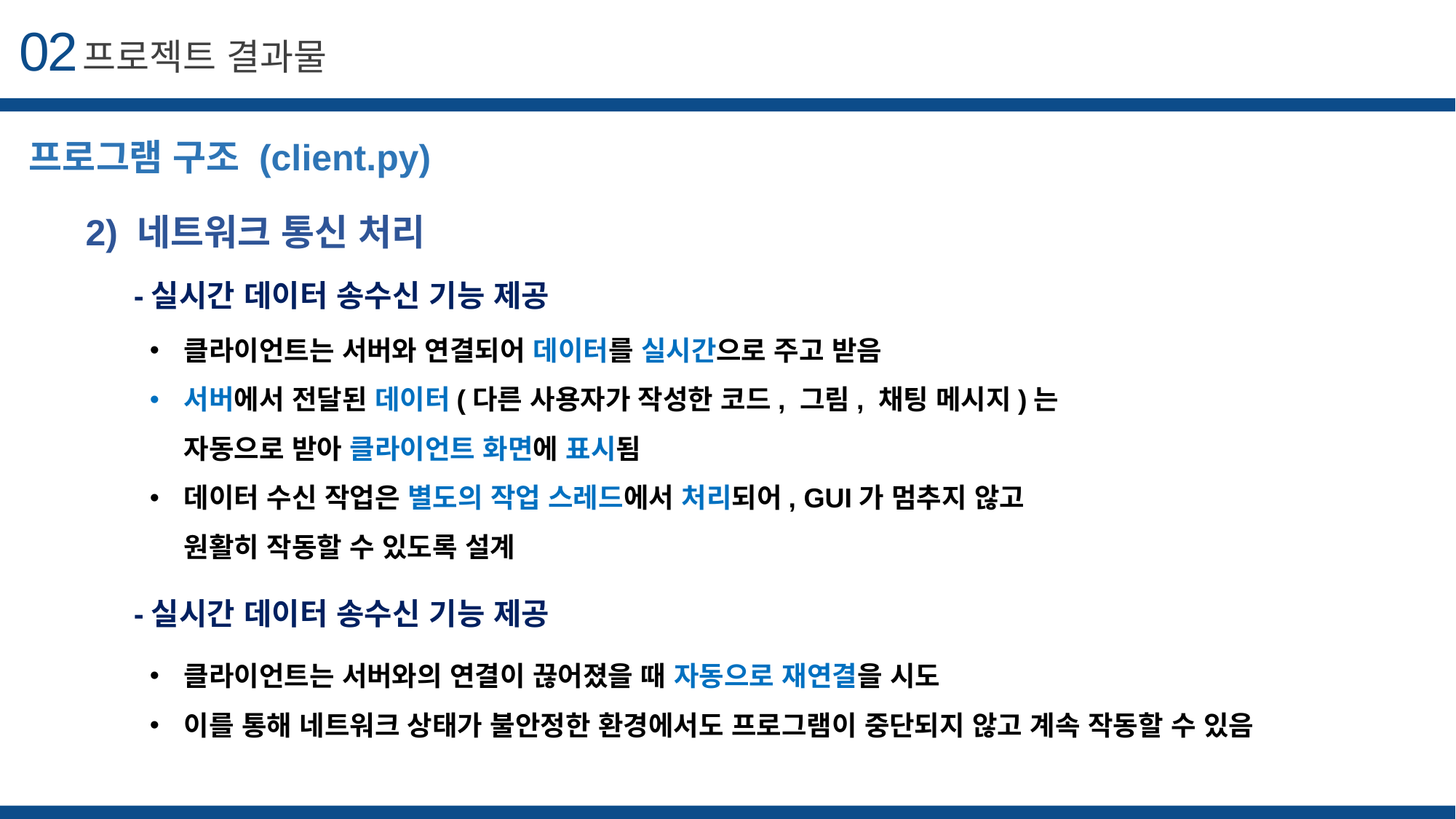

02
프로젝트 결과물

프로그램 구조 (client.py)
2) 네트워크 통신 처리
-실시간 데이터 송수신 기능 제공
클라이언트는 서버와 연결되어 데이터를 실시간으로 주고 받음
서버에서 전달된 데이터(다른 사용자가 작성한 코드, 그림, 채팅 메시지)는
자동으로 받아 클라이언트 화면에 표시됨
데이터 수신 작업은 별도의 작업 스레드에서 처리되어, GUI가 멈추지 않고
원활히 작동할 수 있도록 설계
-실시간 데이터 송수신 기능 제공
클라이언트는 서버와의 연결이 끊어졌을 때 자동으로 재연결을 시도
이를 통해 네트워크 상태가 불안정한 환경에서도 프로그램이 중단되지 않고 계속 작동할 수 있음